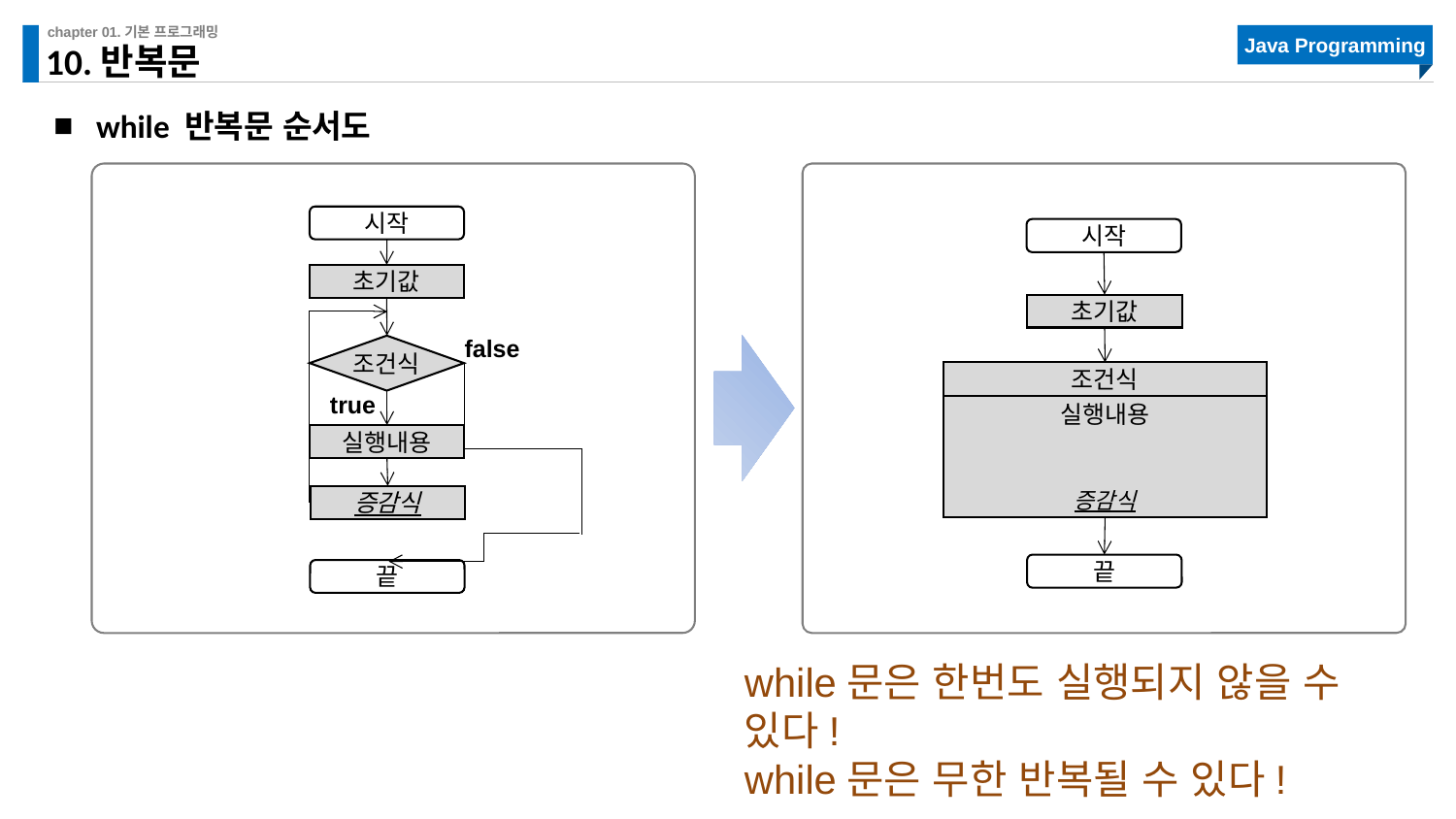

# 10.반복문
while 반복문 순서도

시작

초기값

false
조건식
true
실행내용

증감식
끝
시작
초기값
조건식
실행내용

증감식

끝

while문은 한번도 실행되지 않을 수 있다!
while문은 무한 반복될 수 있다!